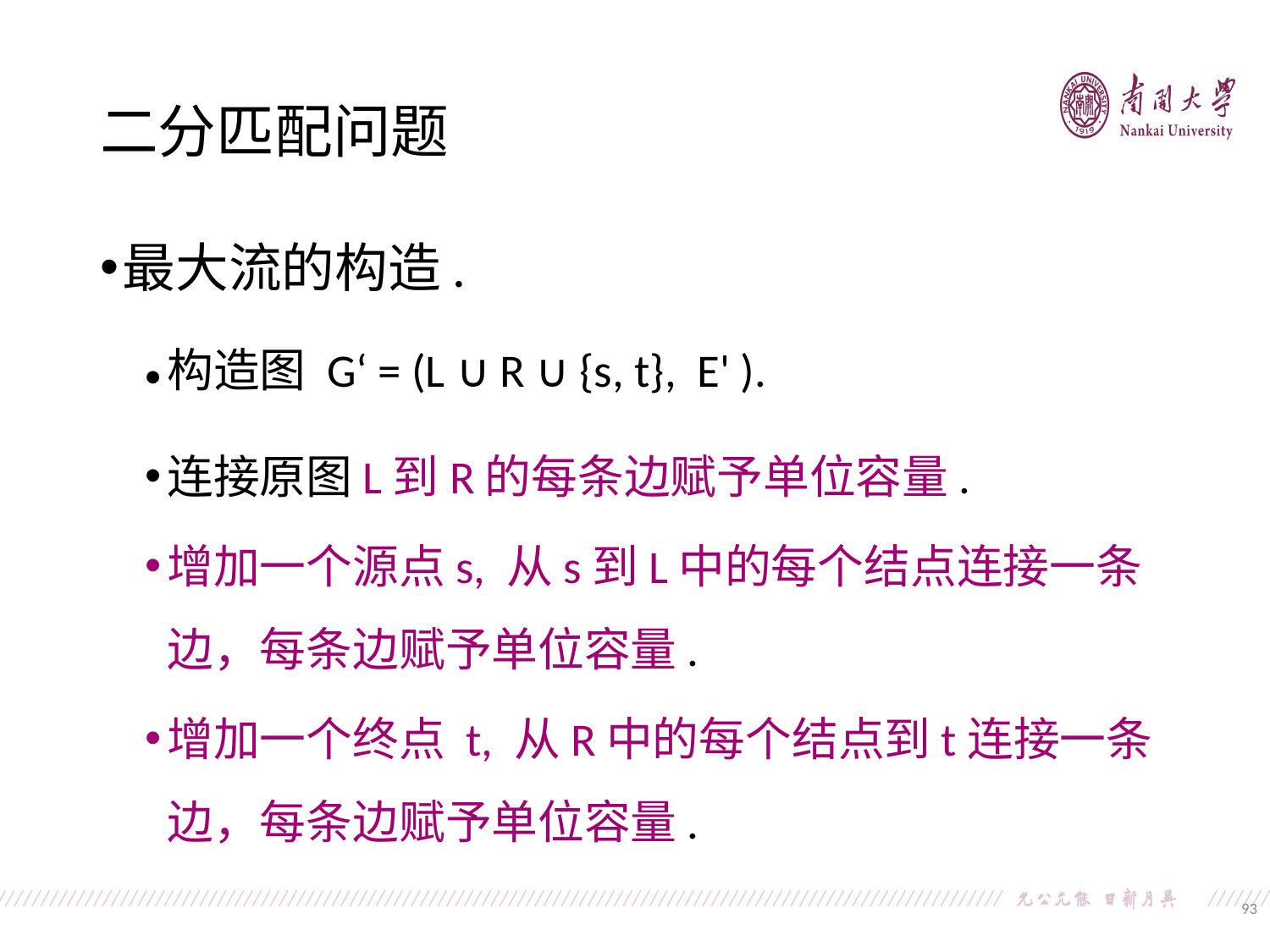

二分匹配问题
最大流的构造.
构造图 G‘ = (L ∪ R ∪ {s, t},  E' ).
连接原图L到R的每条边赋予单位容量.
增加一个源点s, 从s到L中的每个结点连接一条边，每条边赋予单位容量.
增加一个终点 t, 从R中的每个结点到t连接一条边，每条边赋予单位容量.
93